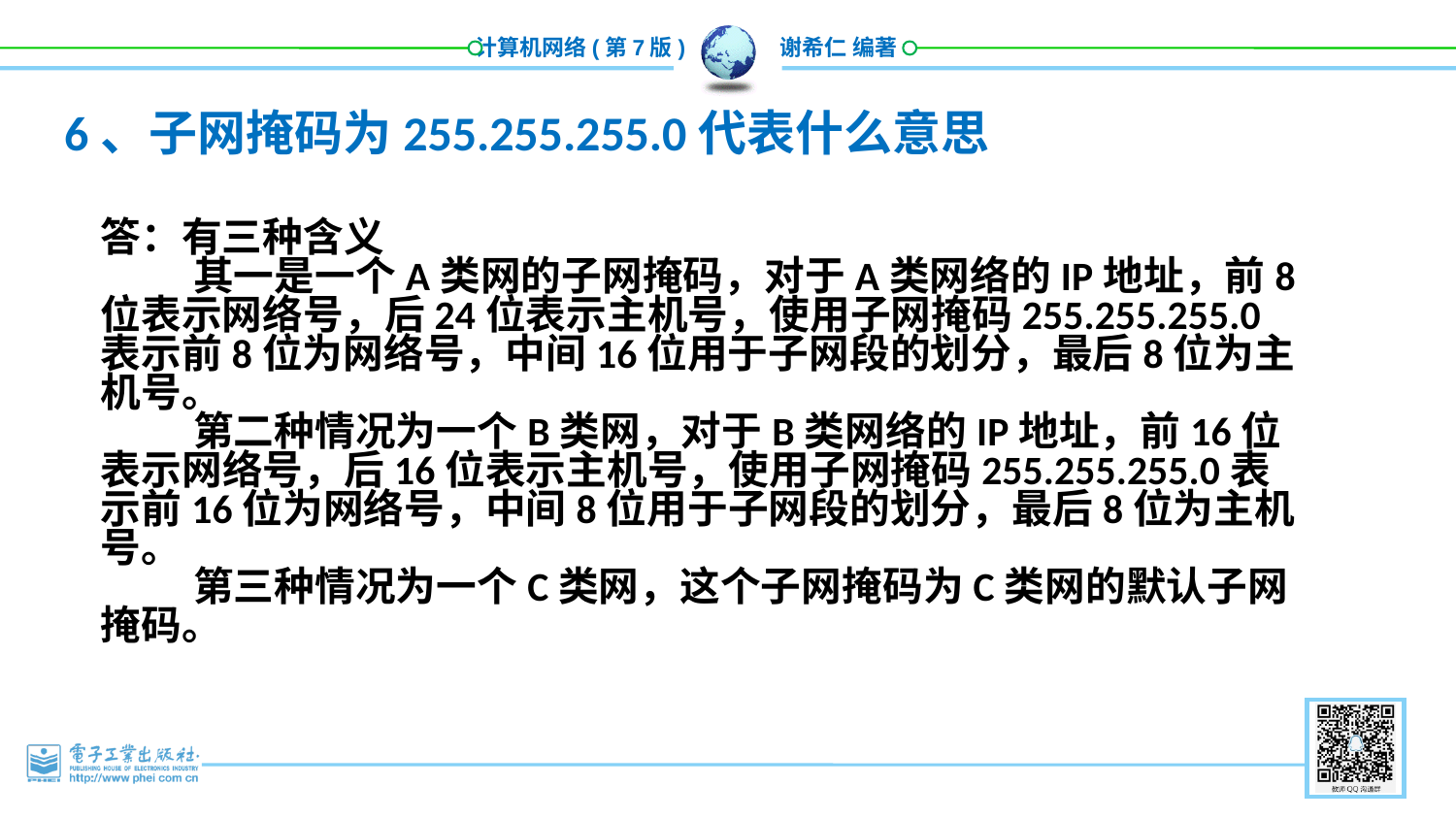

6、子网掩码为255.255.255.0代表什么意思
答：有三种含义
         其一是一个A类网的子网掩码，对于A类网络的IP地址，前8位表示网络号，后24位表示主机号，使用子网掩码255.255.255.0表示前8位为网络号，中间16位用于子网段的划分，最后8位为主机号。
         第二种情况为一个B类网，对于B类网络的IP地址，前16位表示网络号，后16位表示主机号，使用子网掩码255.255.255.0表示前16位为网络号，中间8位用于子网段的划分，最后8位为主机号。
         第三种情况为一个C类网，这个子网掩码为C类网的默认子网掩码。